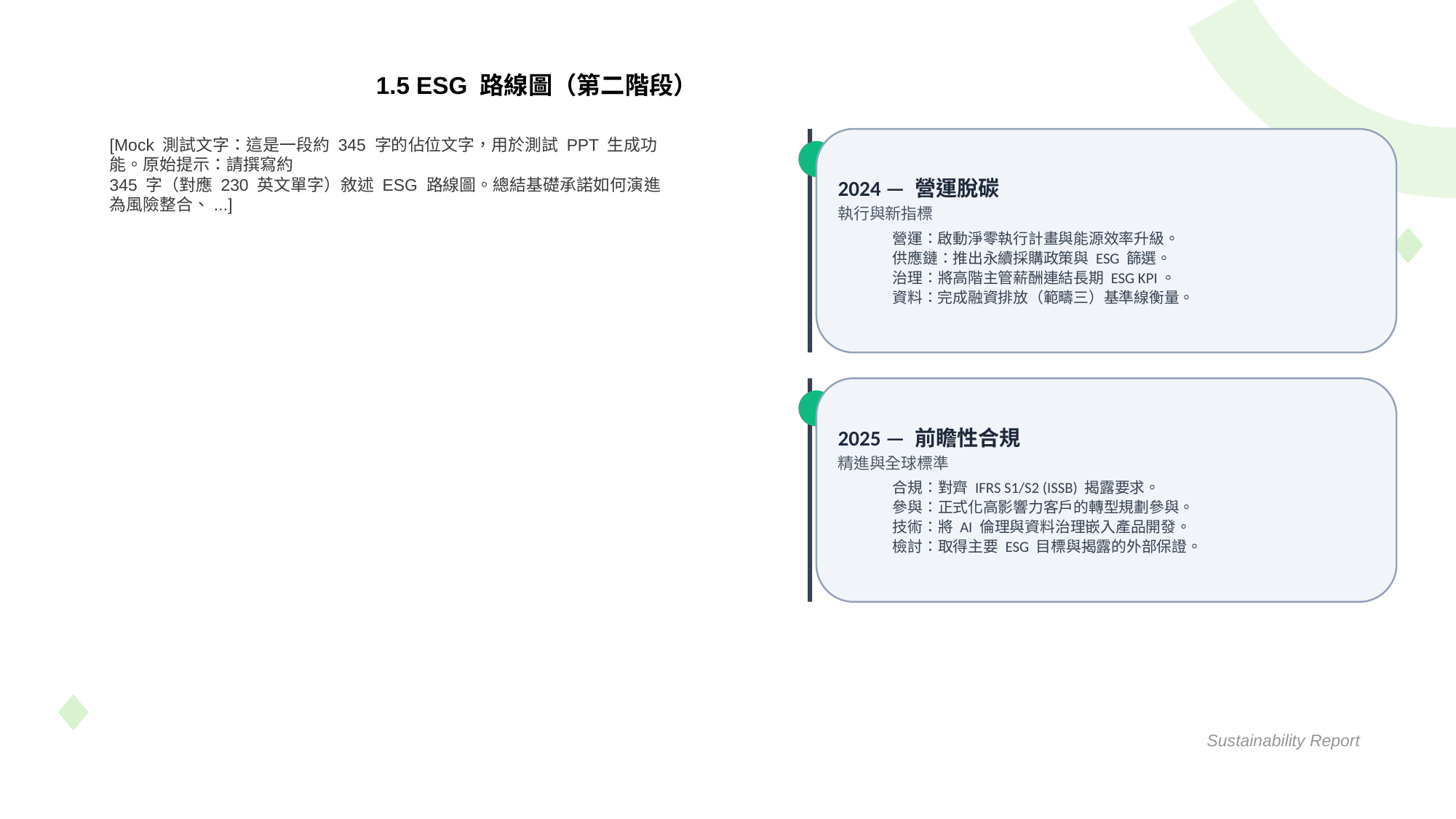

1.5 ESG 路線圖（第二階段）
[Mock 測試文字：這是一段約 345 字的佔位文字，用於測試 PPT 生成功能。原始提示：請撰寫約
345 字（對應 230 英文單字）敘述 ESG 路線圖。總結基礎承諾如何演進為風險整合、...]

2024 — 營運脫碳
執行與新指標
營運：啟動淨零執行計畫與能源效率升級。
供應鏈：推出永續採購政策與 ESG 篩選。
治理：將高階主管薪酬連結長期 ESG KPI。
資料：完成融資排放（範疇三）基準線衡量。

2025 — 前瞻性合規
精進與全球標準
合規：對齊 IFRS S1/S2 (ISSB) 揭露要求。
參與：正式化高影響力客戶的轉型規劃參與。
技術：將 AI 倫理與資料治理嵌入產品開發。
檢討：取得主要 ESG 目標與揭露的外部保證。

Sustainability Report